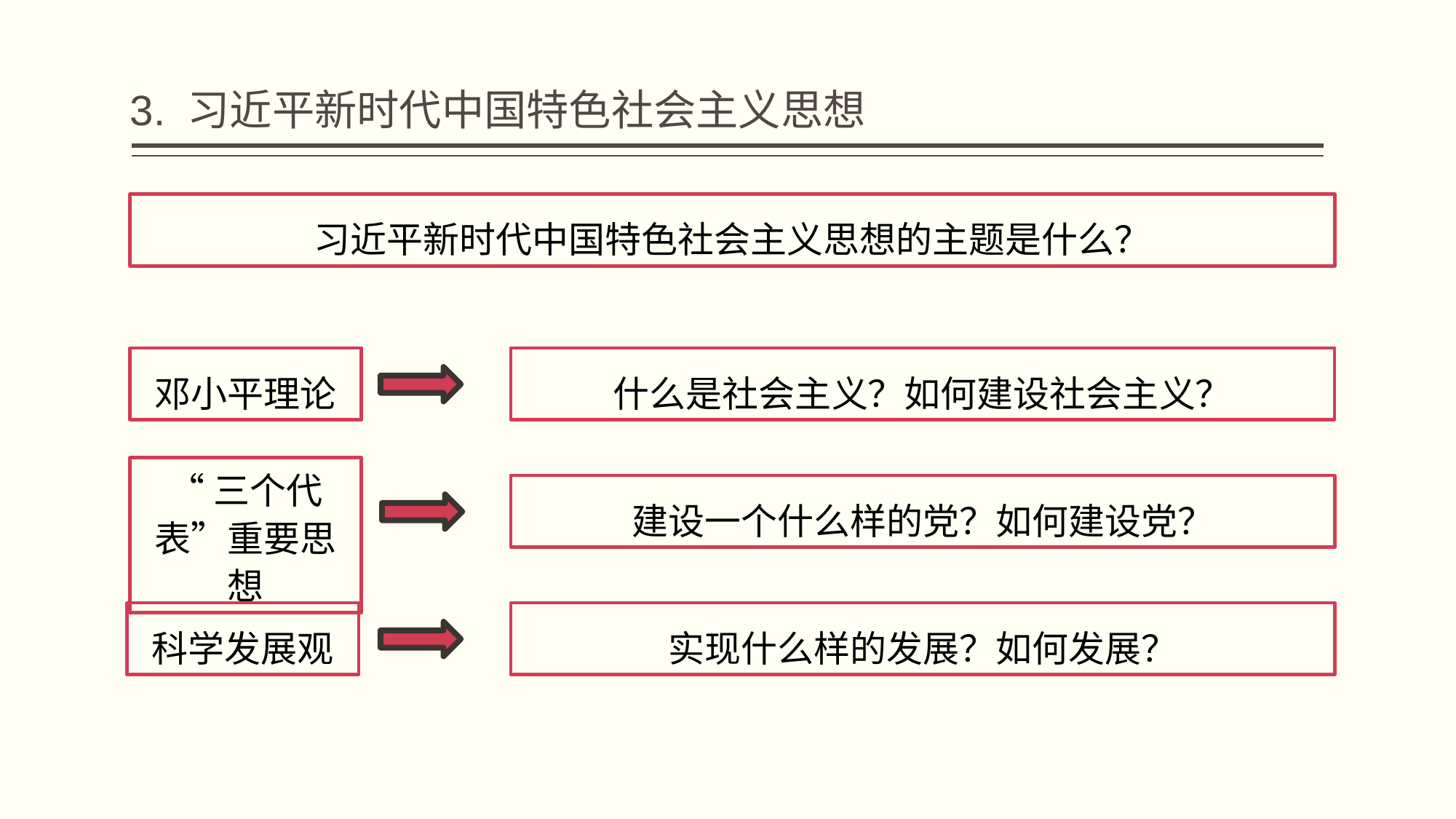

# 3. 习近平新时代中国特色社会主义思想
习近平新时代中国特色社会主义思想的主题是什么？
邓小平理论
什么是社会主义？如何建设社会主义？

“三个代表”重要思想
建设一个什么样的党？如何建设党？

科学发展观
实现什么样的发展？如何发展？